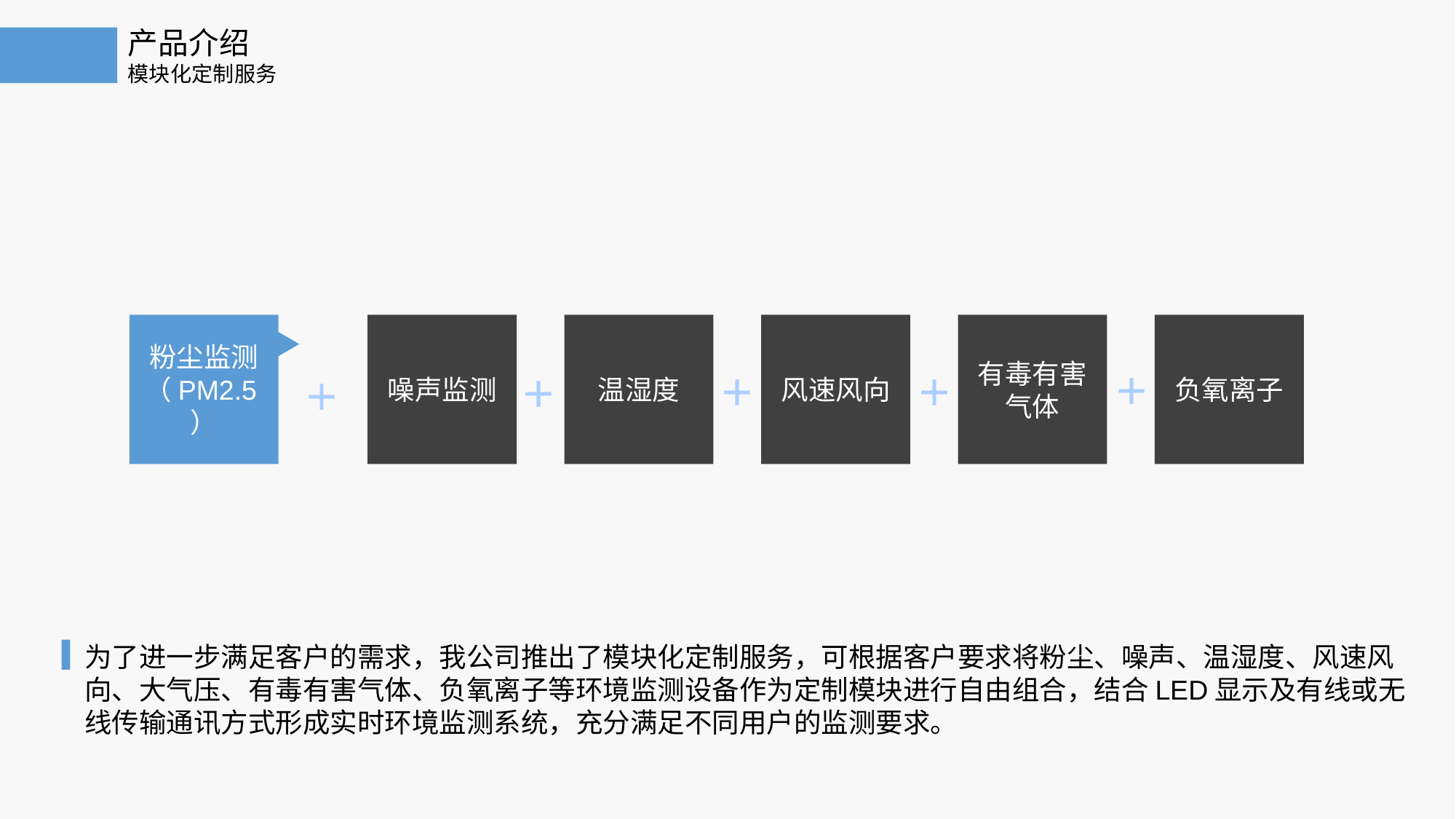

产品介绍
模块化定制服务

粉尘监测（PM2.5）

噪声监测
温湿度
风速风向
有毒有害气体
负氧离子
＋
＋
＋
＋
＋
为了进一步满足客户的需求，我公司推出了模块化定制服务，可根据客户要求将粉尘、噪声、温湿度、风速风向、大气压、有毒有害气体、负氧离子等环境监测设备作为定制模块进行自由组合，结合LED显示及有线或无线传输通讯方式形成实时环境监测系统，充分满足不同用户的监测要求。